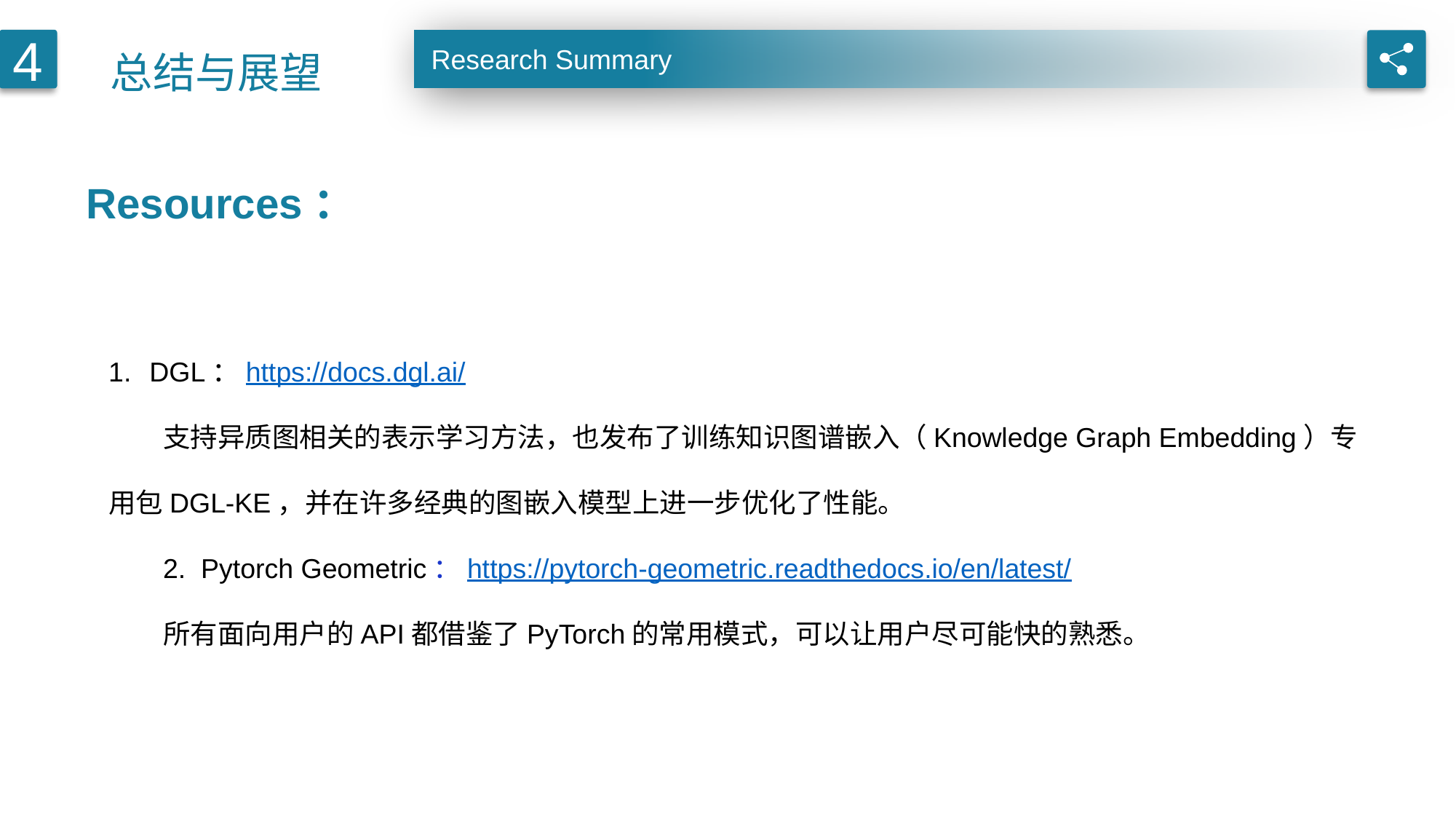

总结与展望
4

Research Summary

Resources：
DGL：https://docs.dgl.ai/
支持异质图相关的表示学习方法，也发布了训练知识图谱嵌入（Knowledge Graph Embedding）专用包DGL-KE，并在许多经典的图嵌入模型上进一步优化了性能。
2.  Pytorch Geometric：https://pytorch-geometric.readthedocs.io/en/latest/
所有面向用户的API都借鉴了PyTorch的常用模式，可以让用户尽可能快的熟悉。